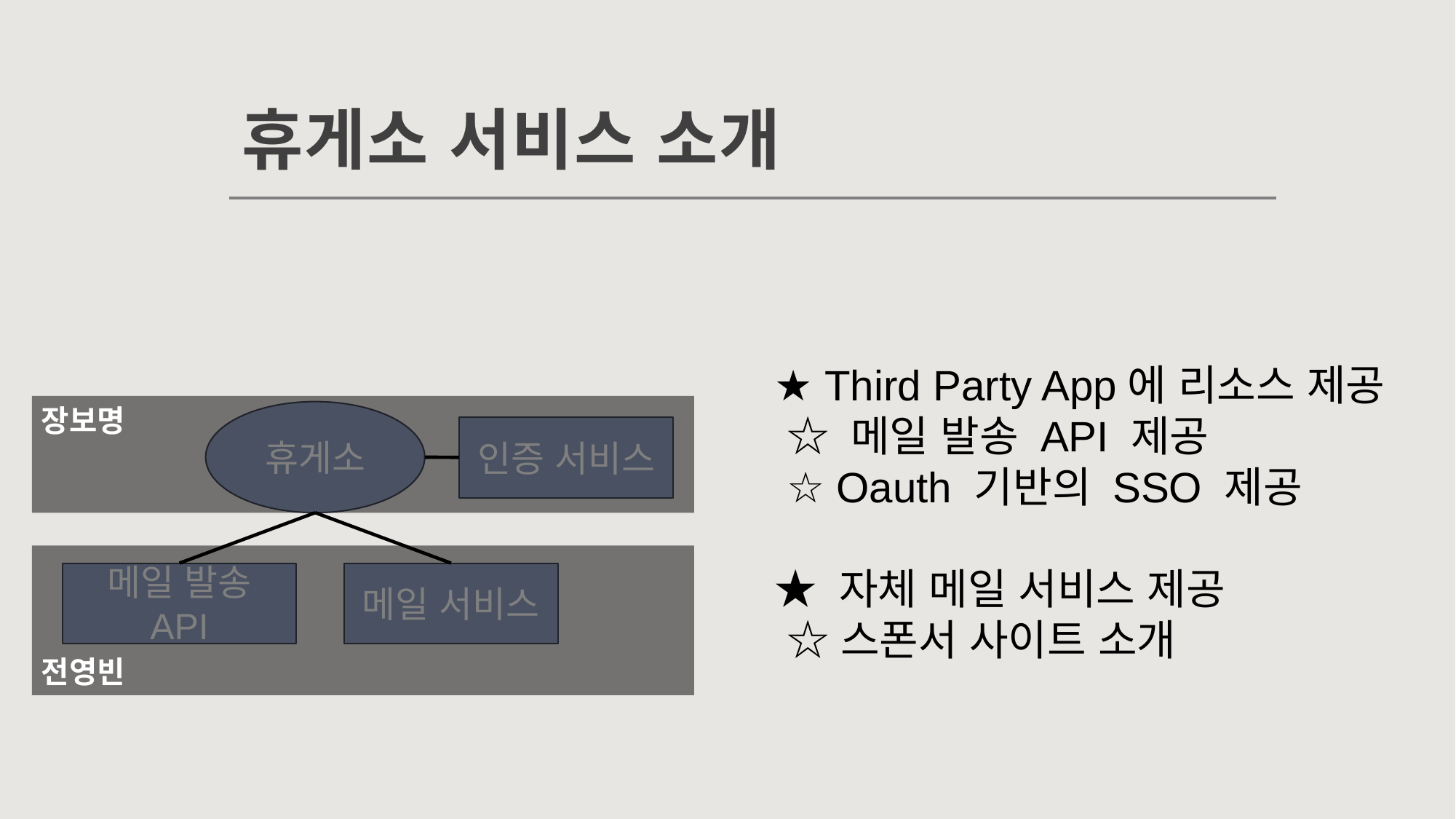

# 휴게소 서비스 소개
★ Third Party App에 리소스 제공
 ☆ 메일 발송 API 제공
 ☆ Oauth 기반의 SSO 제공

★ 자체 메일 서비스 제공
 ☆ 스폰서 사이트 소개

장보명
휴게소
인증 서비스

메일 발송 API
메일 서비스
전영빈